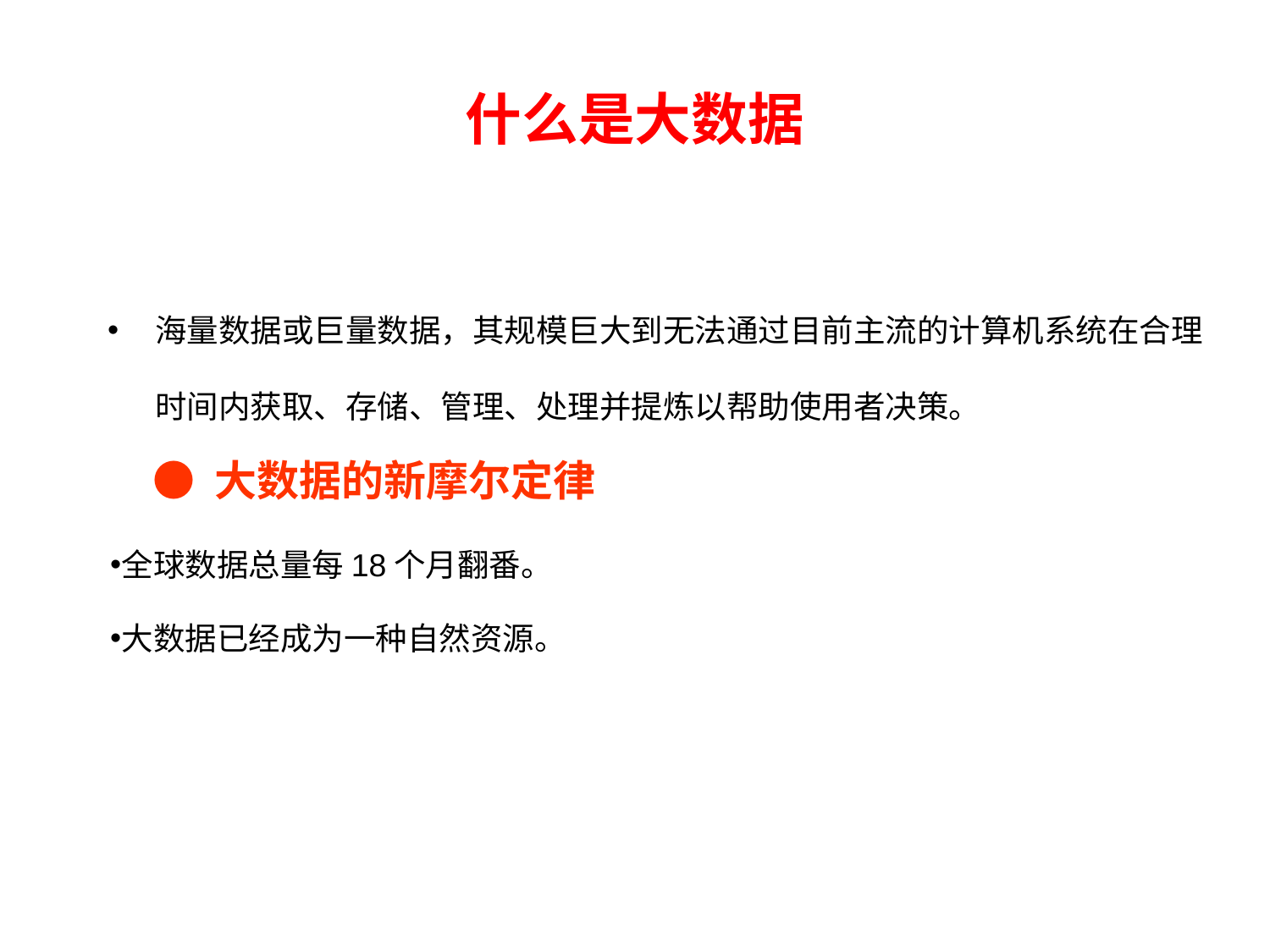

# 什么是大数据
海量数据或巨量数据，其规模巨大到无法通过目前主流的计算机系统在合理时间内获取、存储、管理、处理并提炼以帮助使用者决策。

● 大数据的新摩尔定律
全球数据总量每18个月翻番。
大数据已经成为一种自然资源。